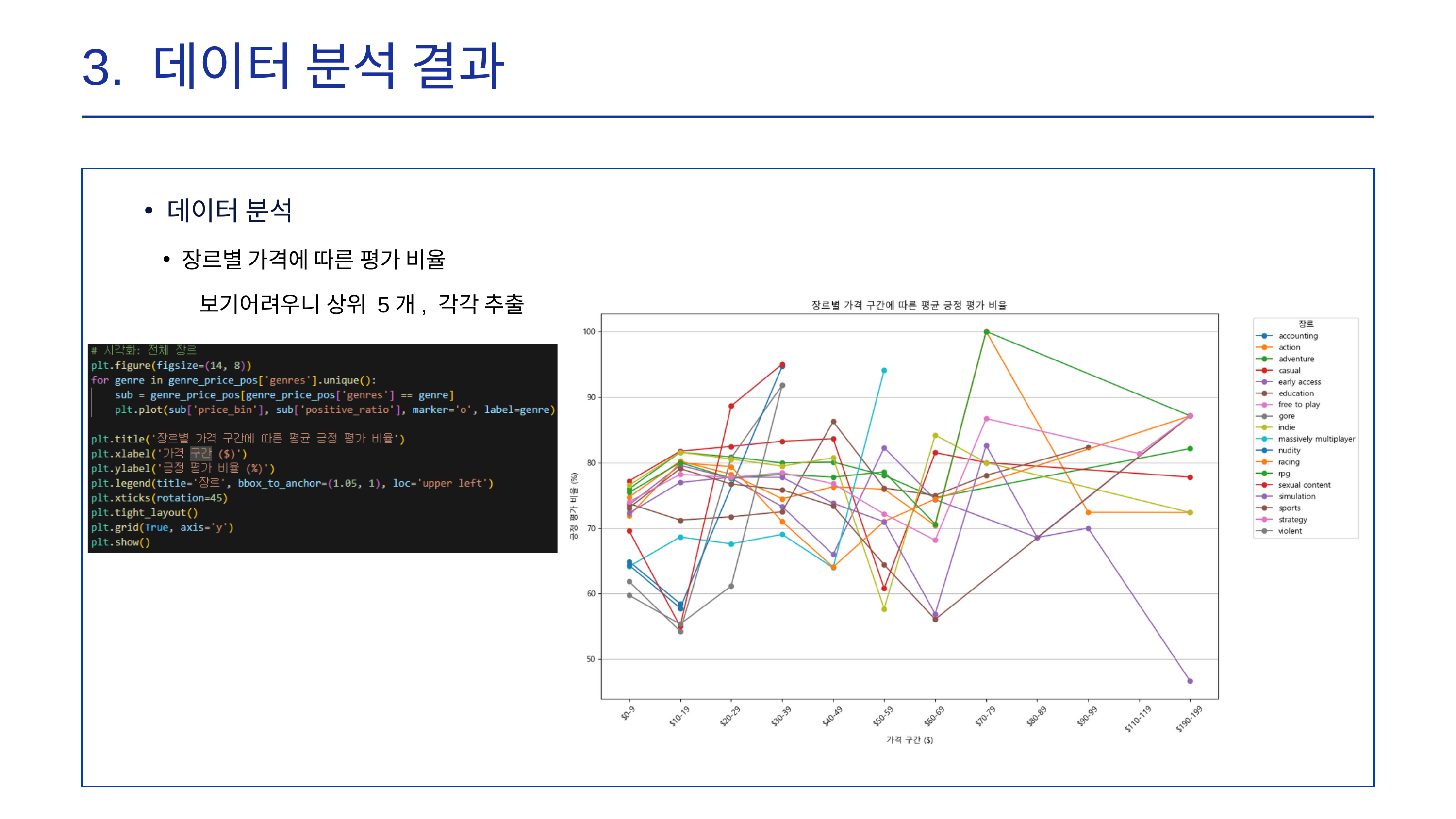

3. 데이터 분석 결과

데이터 분석
장르별 가격에 따른 평가 비율
          보기어려우니 상위 5개, 각각 추출